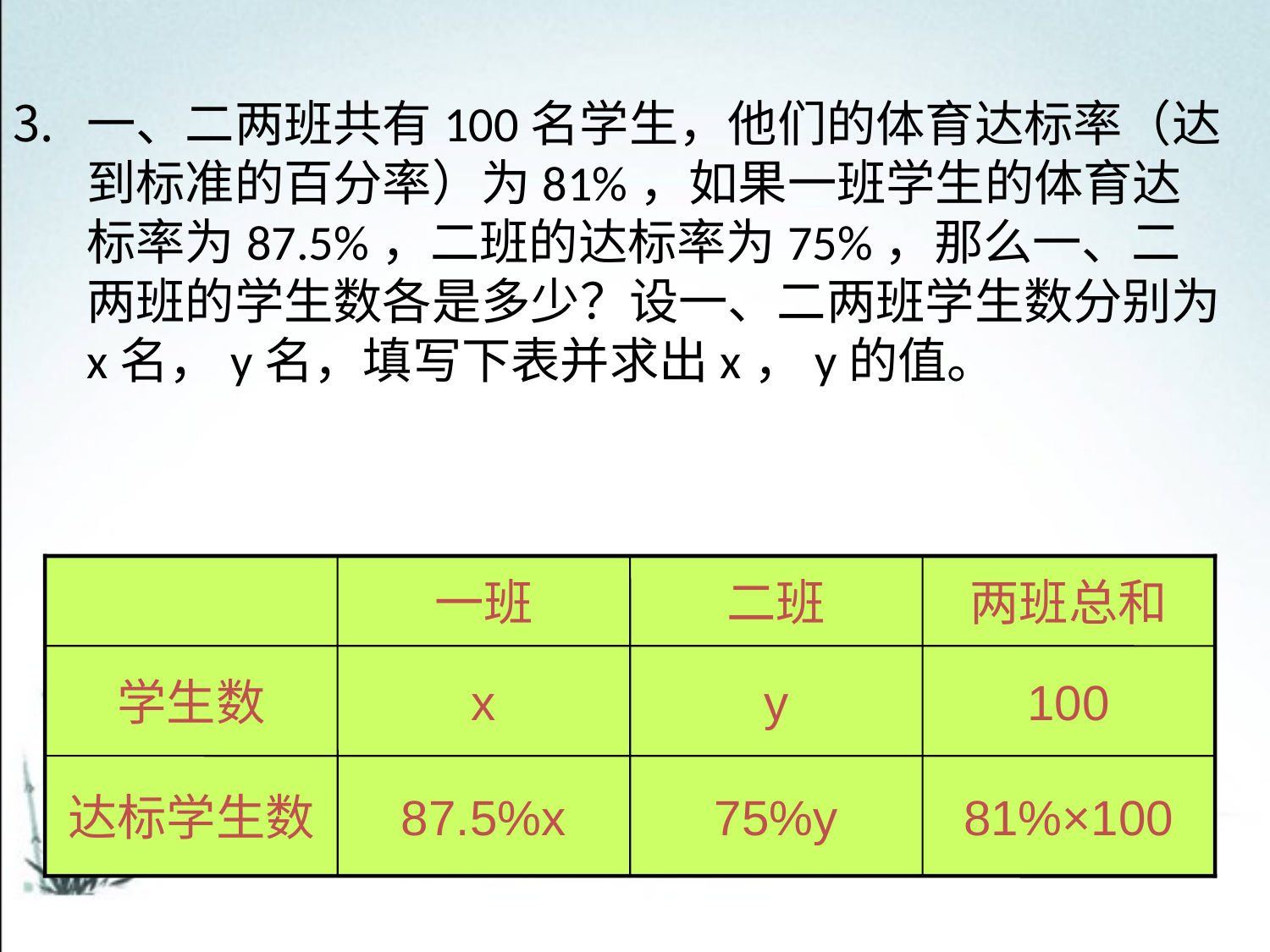

一、二两班共有100名学生，他们的体育达标率（达到标准的百分率）为81%，如果一班学生的体育达标率为87.5%，二班的达标率为75%，那么一、二两班的学生数各是多少？设一、二两班学生数分别为x名，y名，填写下表并求出x，y的值。

一班

二班

两班总和

学生数

x
y
100
达标学生数

87.5%x
75%y
81%×100